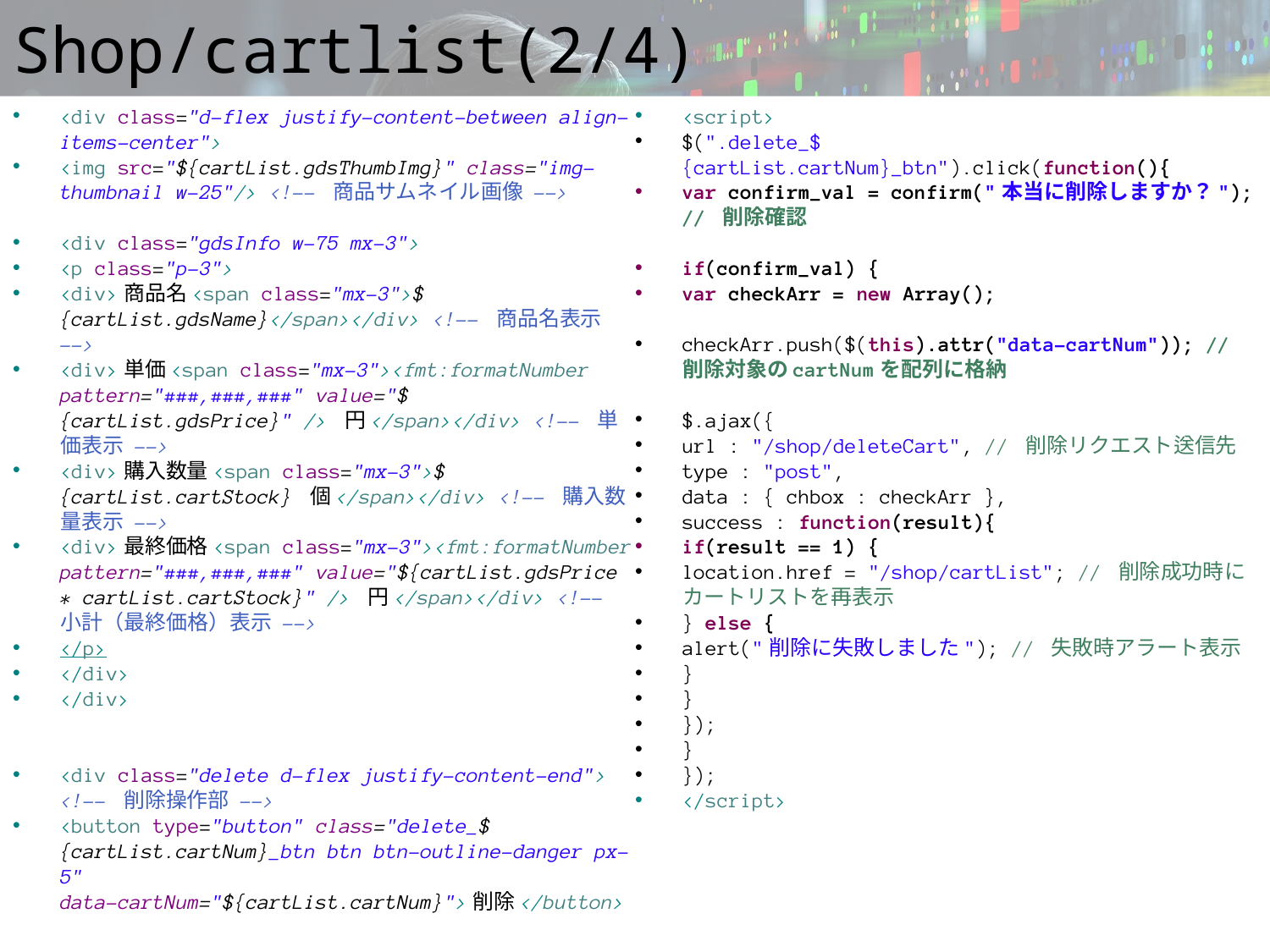

# Shop/cartlist(2/4)
<div class="d-flex justify-content-between align-items-center">
<img src="${cartList.gdsThumbImg}" class="img-thumbnail w-25"/> <!-- 商品サムネイル画像 -->

<div class="gdsInfo w-75 mx-3">
<p class="p-3">
<div>商品名<span class="mx-3">${cartList.gdsName}</span></div> <!-- 商品名表示 -->
<div>単価<span class="mx-3"><fmt:formatNumber pattern="###,###,###" value="${cartList.gdsPrice}" /> 円</span></div> <!-- 単価表示 -->
<div>購入数量<span class="mx-3">${cartList.cartStock} 個</span></div> <!-- 購入数量表示 -->
<div>最終価格<span class="mx-3"><fmt:formatNumber pattern="###,###,###" value="${cartList.gdsPrice * cartList.cartStock}" /> 円</span></div> <!-- 小計（最終価格）表示 -->
</p>
</div>
</div>

<div class="delete d-flex justify-content-end"> <!-- 削除操作部 -->
<button type="button" class="delete_${cartList.cartNum}_btn btn btn-outline-danger px-5" data-cartNum="${cartList.cartNum}">削除</button>

<script>
$(".delete_${cartList.cartNum}_btn").click(function(){
var confirm_val = confirm("本当に削除しますか？"); // 削除確認

if(confirm_val) {
var checkArr = new Array();

checkArr.push($(this).attr("data-cartNum")); // 削除対象のcartNumを配列に格納

$.ajax({
url : "/shop/deleteCart", // 削除リクエスト送信先
type : "post",
data : { chbox : checkArr },
success : function(result){
if(result == 1) {
location.href = "/shop/cartList"; // 削除成功時にカートリストを再表示
} else {
alert("削除に失敗しました"); // 失敗時アラート表示
}
}
});
}
});
</script>